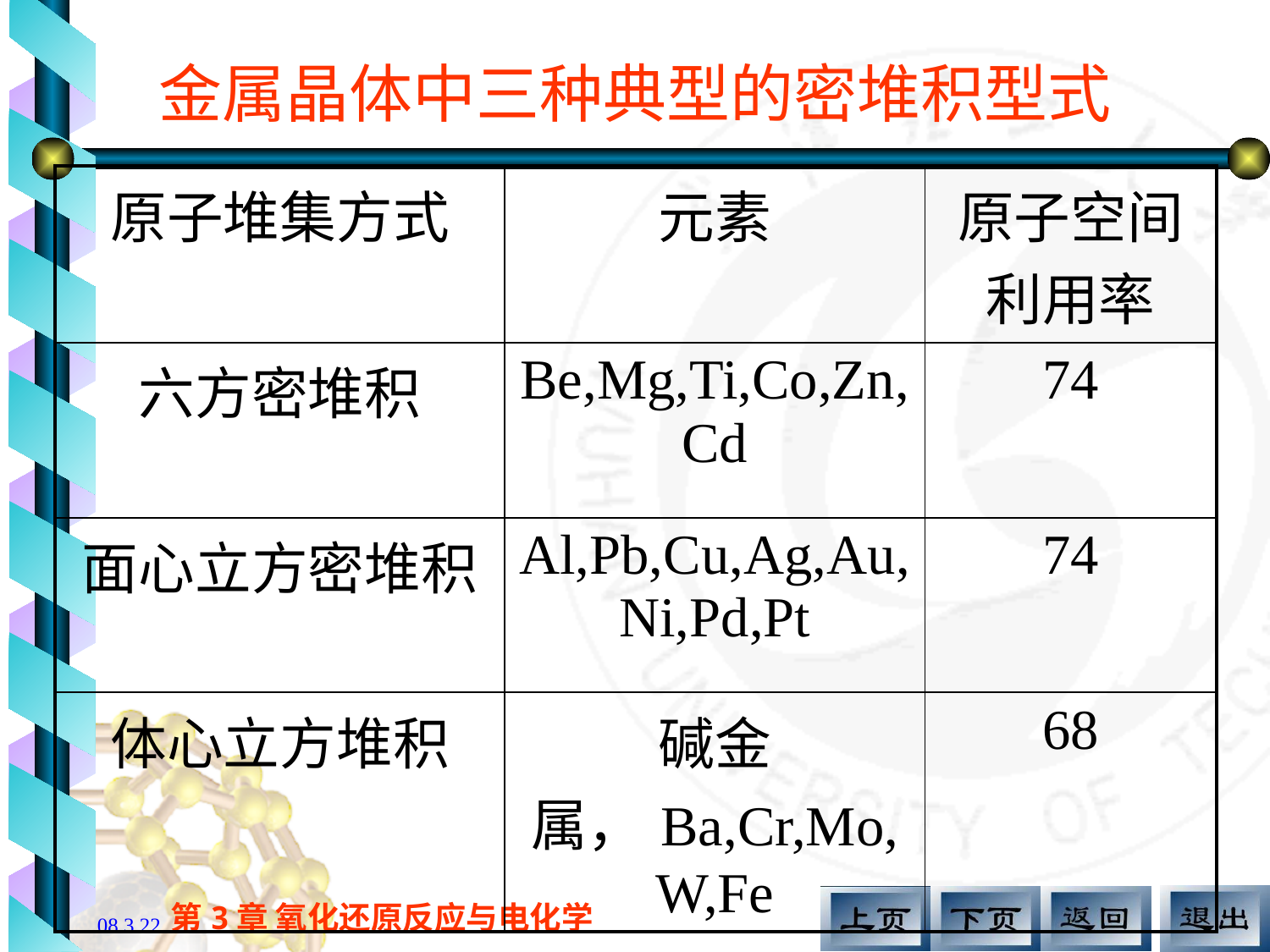

# 金属晶体中三种典型的密堆积型式
| 原子堆集方式 | 元素 | 原子空间利用率 |
| --- | --- | --- |
| 六方密堆积 | Be,Mg,Ti,Co,Zn,Cd | 74 |
| 面心立方密堆积 | Al,Pb,Cu,Ag,Au,Ni,Pd,Pt | 74 |
| 体心立方堆积 | 碱金属，Ba,Cr,Mo,W,Fe | 68 |